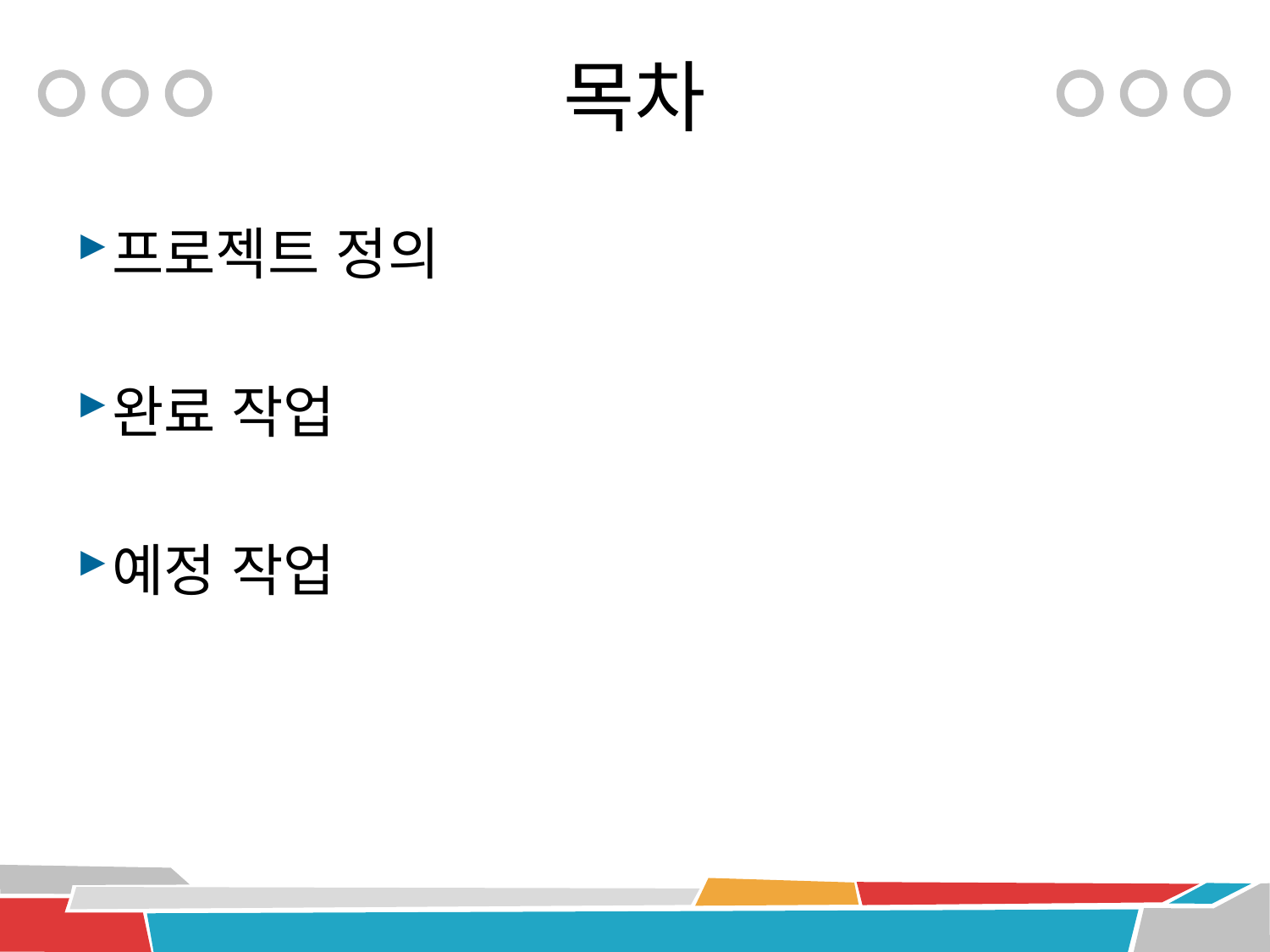

# 목차
프로젝트 정의

완료 작업

예정 작업